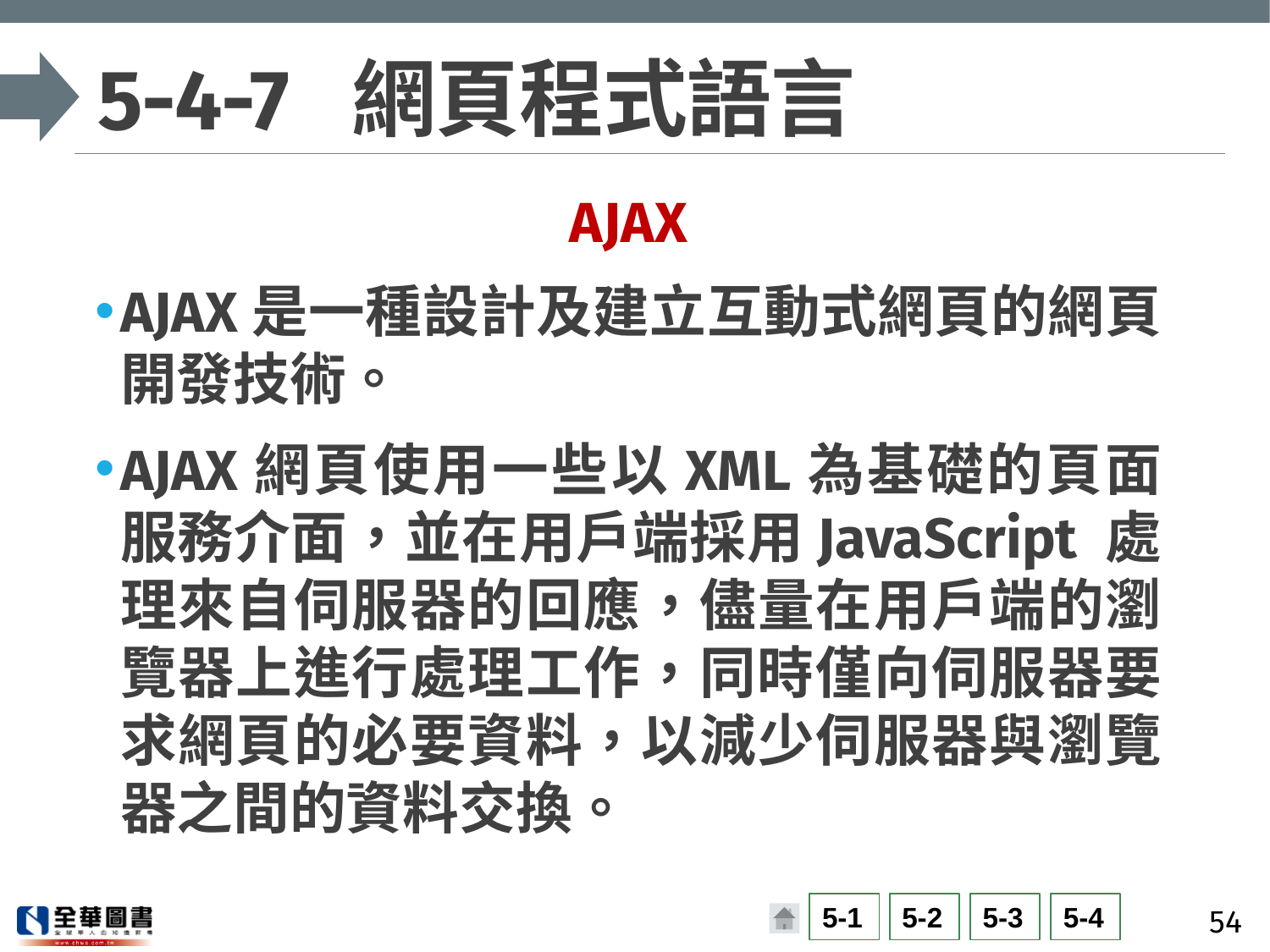

# 5-4-7	網頁程式語言
AJAX
AJAX是一種設計及建立互動式網頁的網頁開發技術。
AJAX網頁使用一些以XML為基礎的頁面服務介面，並在用戶端採用JavaScript 處理來自伺服器的回應，儘量在用戶端的瀏覽器上進行處理工作，同時僅向伺服器要求網頁的必要資料，以減少伺服器與瀏覽器之間的資料交換。
54